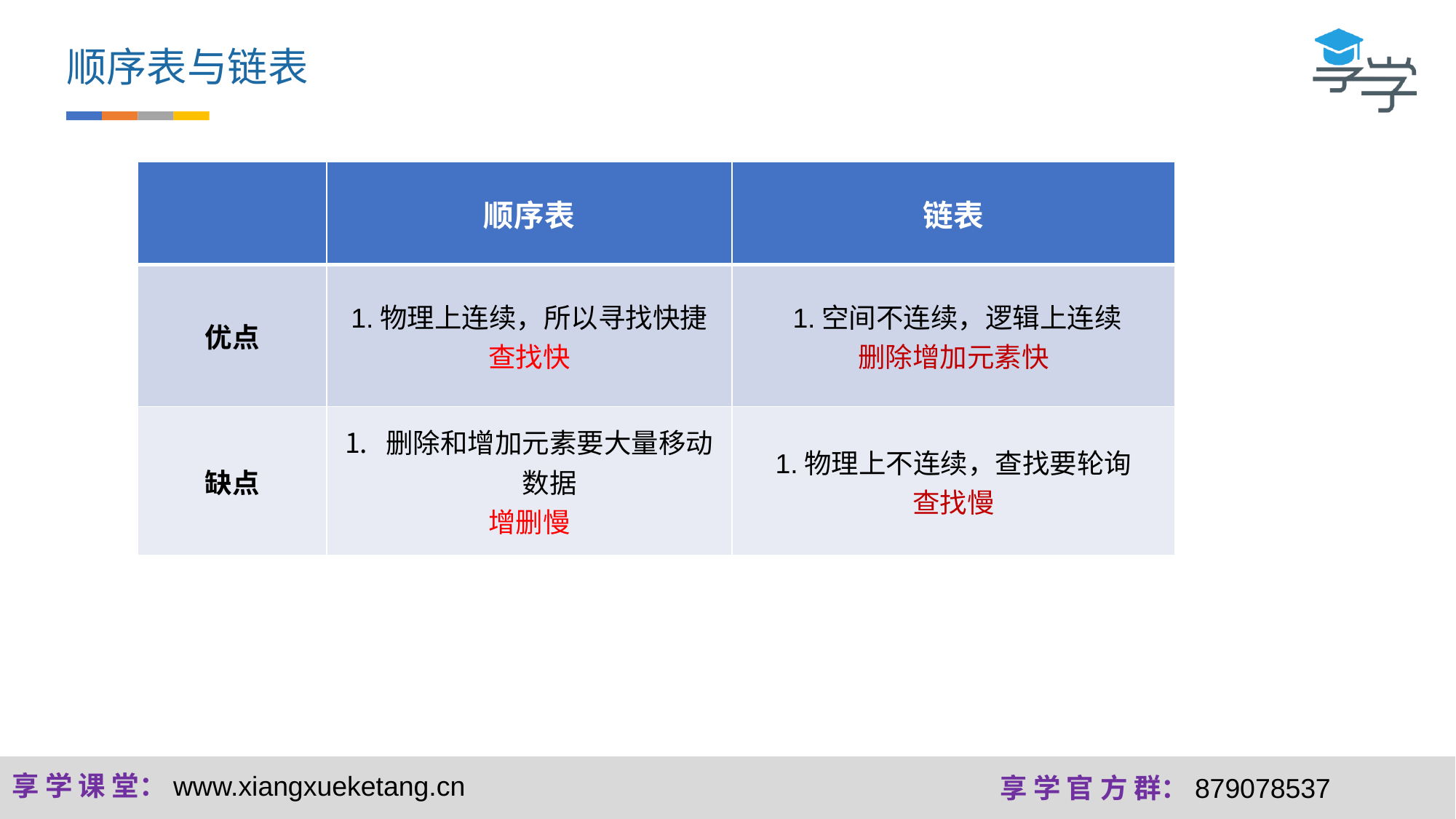

顺序表与链表

|  | 顺序表 | 链表 |
| --- | --- | --- |
| 优点 | 1.物理上连续，所以寻找快捷 查找快 | 1.空间不连续，逻辑上连续 删除增加元素快 |
| 缺点 | 删除和增加元素要大量移动数据 增删慢 | 1.物理上不连续，查找要轮询 查找慢 |